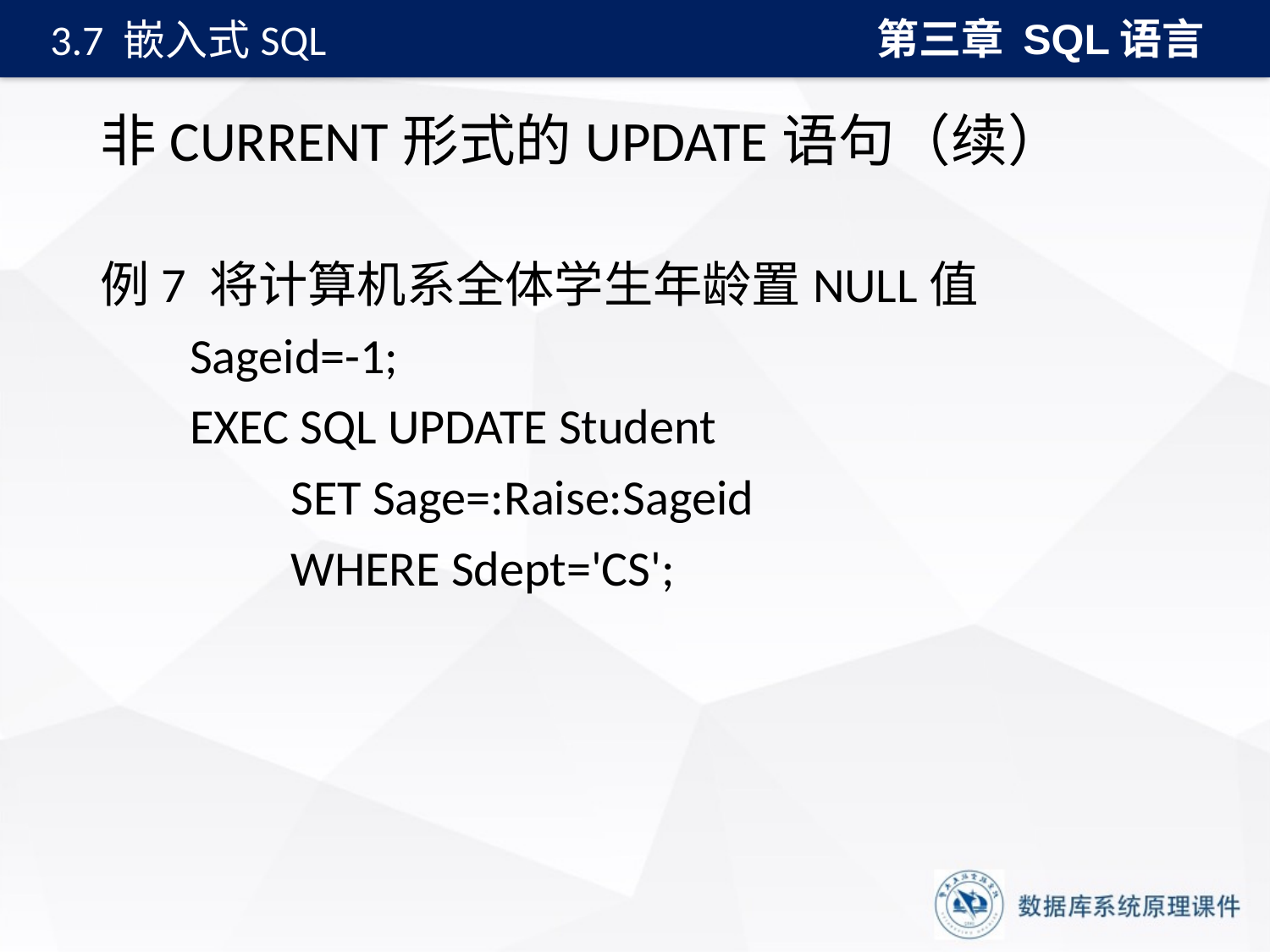

第三章 SQL语言
3.7 嵌入式SQL
# 非CURRENT形式的UPDATE语句（续）
例7 将计算机系全体学生年龄置NULL值
        Sageid=-1;
        EXEC SQL UPDATE Student
                 SET Sage=:Raise:Sageid
                 WHERE Sdept='CS';